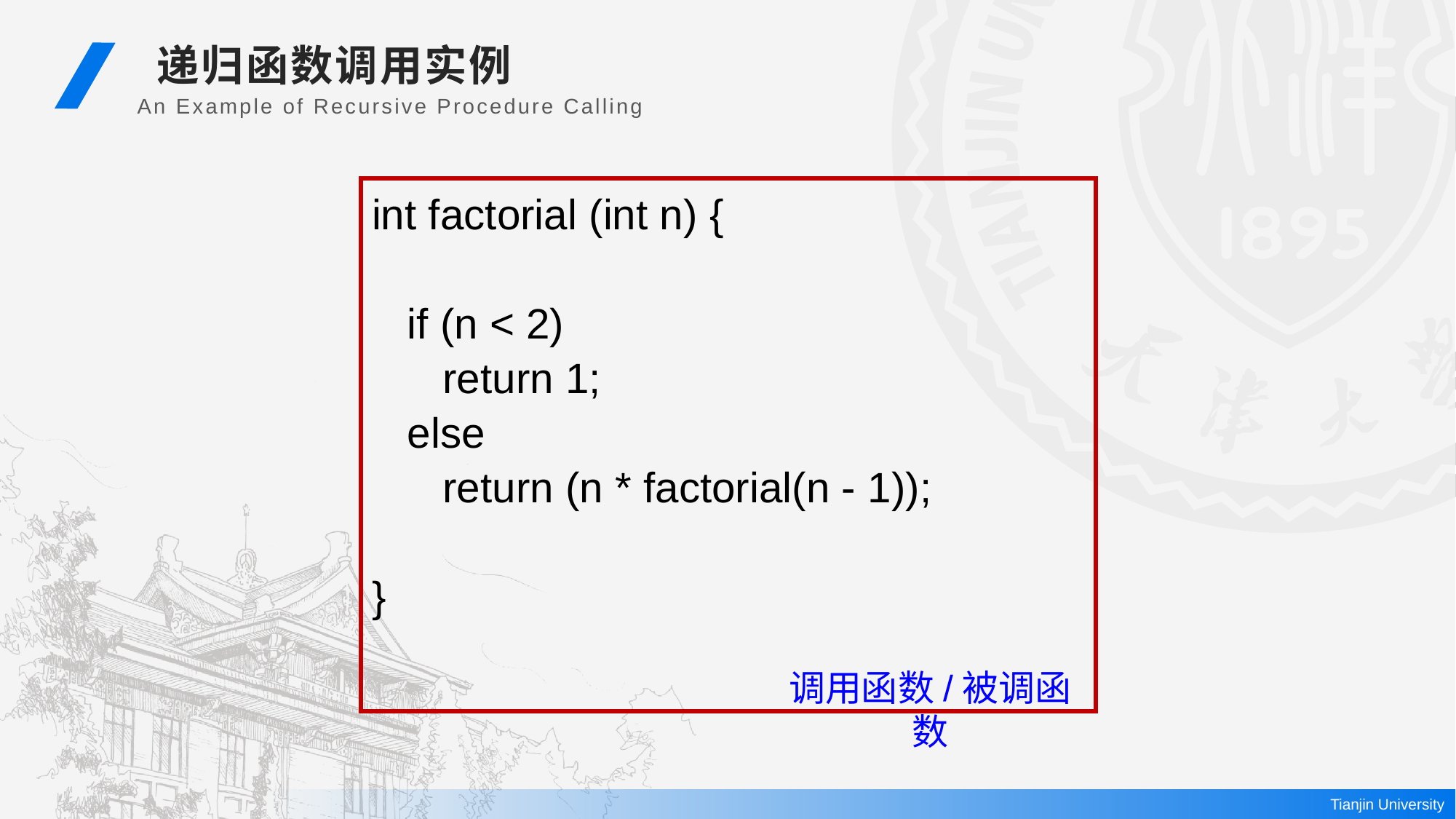

递归函数调用实例
An Example of Recursive Procedure Calling
int factorial (int n) {

   if (n < 2)
      return 1;
   else
      return (n * factorial(n - 1));

}
调用函数/被调函数